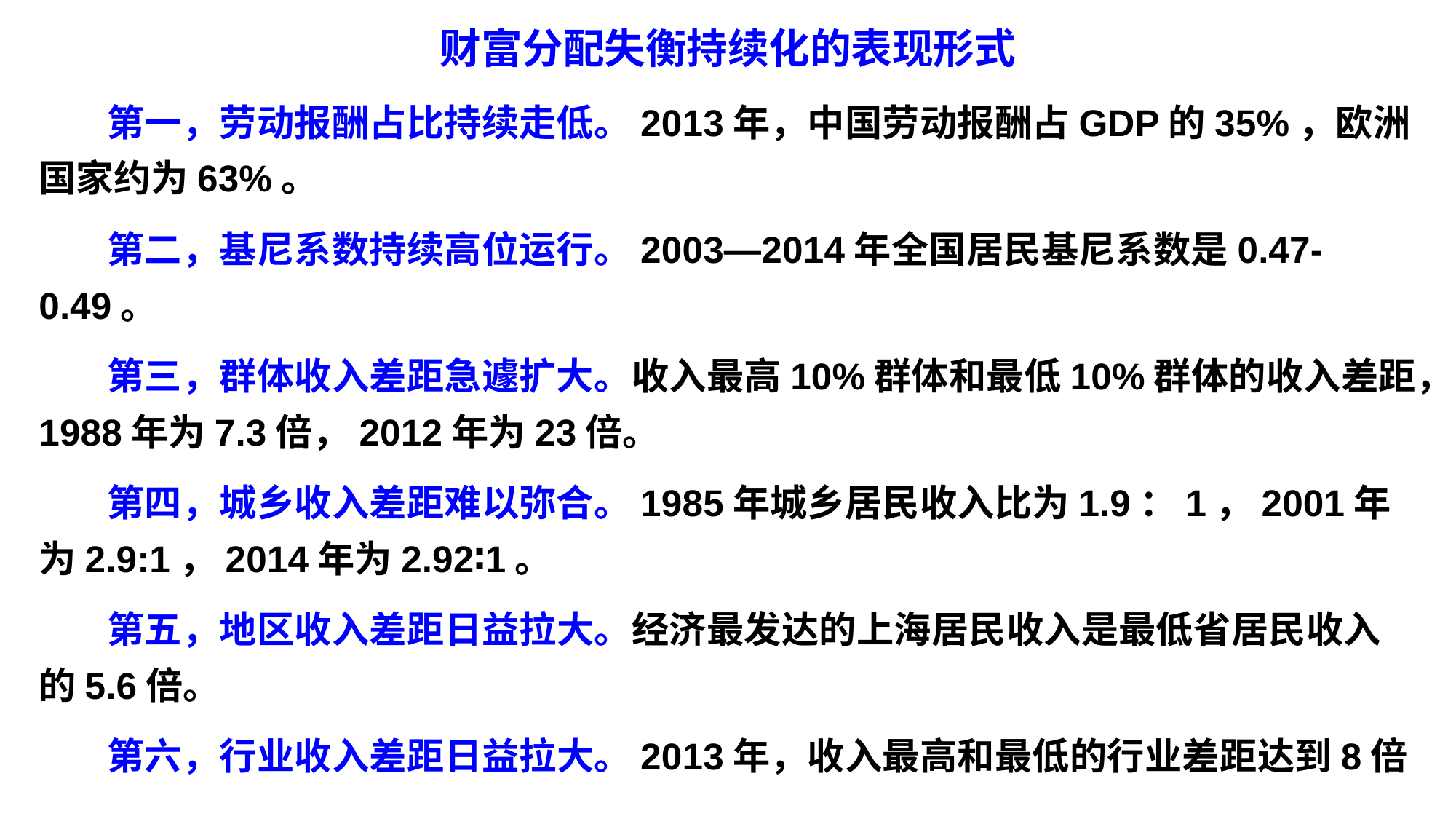

财富分配失衡持续化的表现形式
       第一，劳动报酬占比持续走低。2013年，中国劳动报酬占GDP的35%，欧洲国家约为63%。
       第二，基尼系数持续高位运行。2003—2014年全国居民基尼系数是0.47-0.49。
       第三，群体收入差距急遽扩大。收入最高10%群体和最低10%群体的收入差距，1988年为7.3倍，2012年为23倍。
       第四，城乡收入差距难以弥合。1985年城乡居民收入比为1.9：1，2001年为2.9:1，2014年为2.92∶1。
       第五，地区收入差距日益拉大。经济最发达的上海居民收入是最低省居民收入的5.6倍。
       第六，行业收入差距日益拉大。2013年，收入最高和最低的行业差距达到8倍